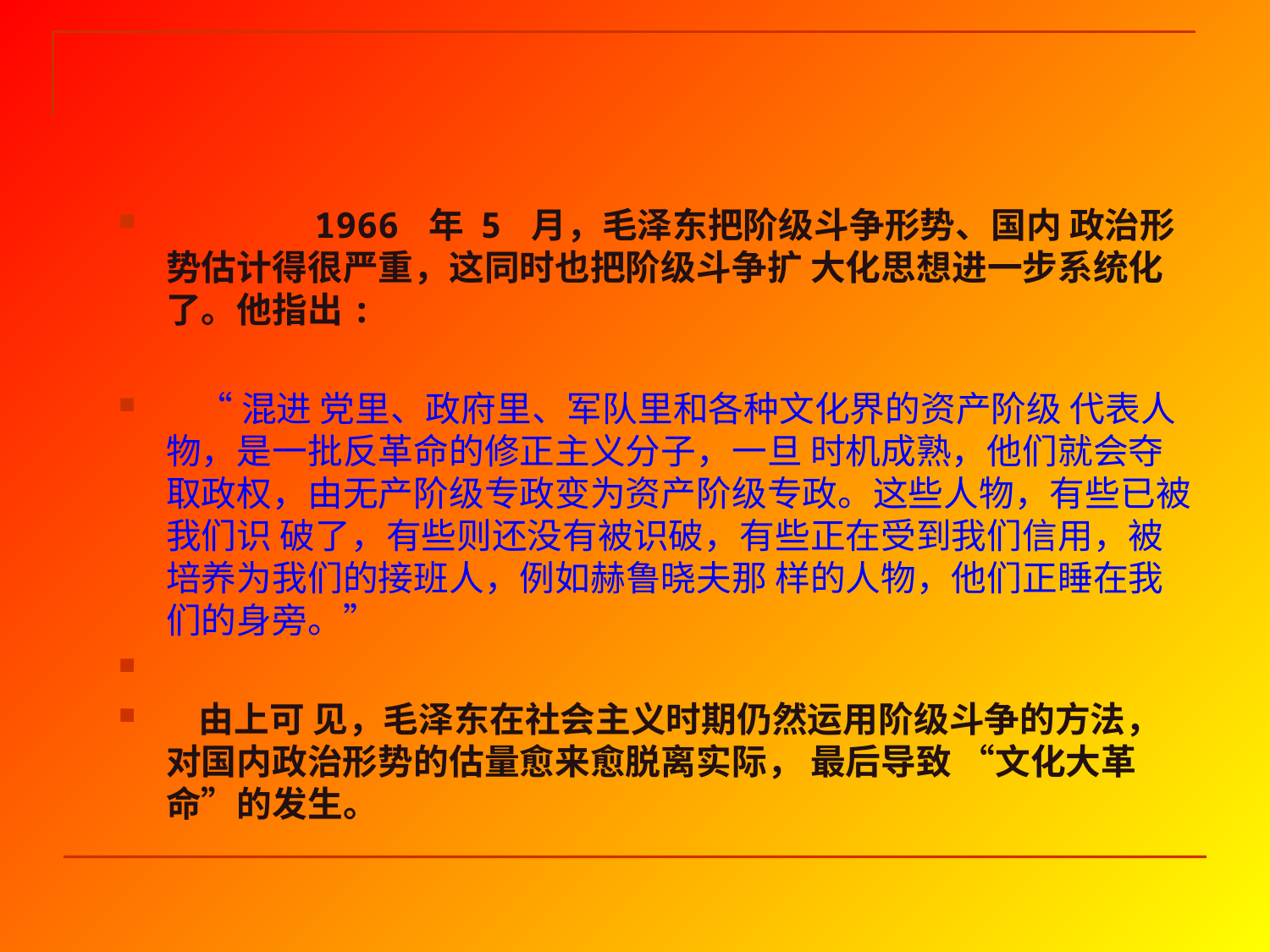

1966 年 5 月，毛泽东把阶级斗争形势、国内 政治形势估计得很严重，这同时也把阶级斗争扩 大化思想进一步系统化了。他指出:

    “混进 党里、政府里、军队里和各种文化界的资产阶级 代表人物，是一批反革命的修正主义分子，一旦 时机成熟，他们就会夺取政权，由无产阶级专政变为资产阶级专政。这些人物，有些已被我们识 破了，有些则还没有被识破，有些正在受到我们信用，被培养为我们的接班人，例如赫鲁晓夫那 样的人物，他们正睡在我们的身旁。”

   由上可 见，毛泽东在社会主义时期仍然运用阶级斗争的方法，对国内政治形势的估量愈来愈脱离实际， 最后导致 “文化大革命”的发生。